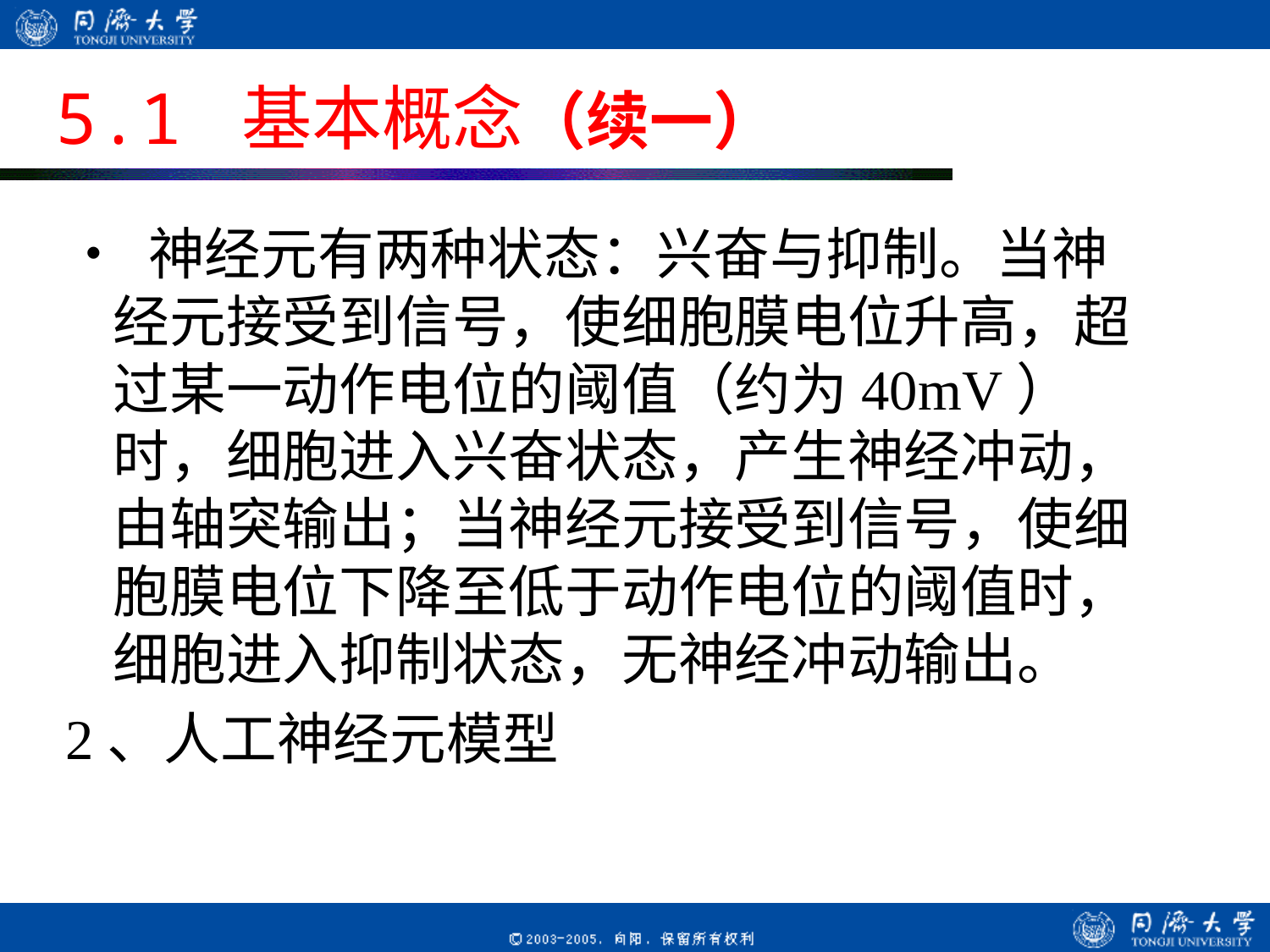

# 5.1 基本概念（续一）
• 神经元有两种状态：兴奋与抑制。当神经元接受到信号，使细胞膜电位升高，超过某一动作电位的阈值（约为40mV）时，细胞进入兴奋状态，产生神经冲动，由轴突输出；当神经元接受到信号，使细胞膜电位下降至低于动作电位的阈值时，细胞进入抑制状态，无神经冲动输出。
2、人工神经元模型